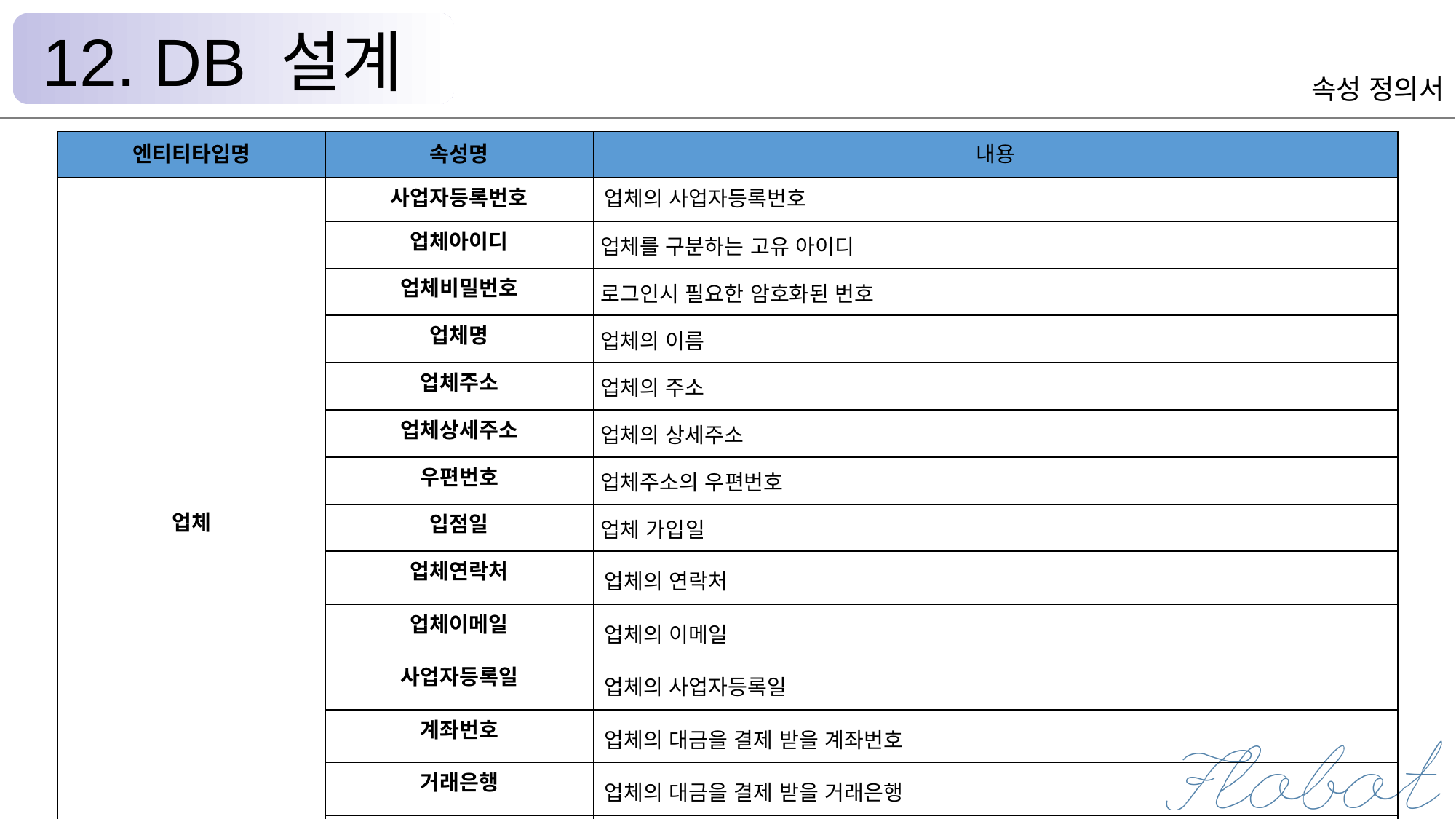

12. DB 설계

속성 정의서
| 엔티티타입명 | 속성명 | 내용 |
| --- | --- | --- |
| 업체 | 사업자등록번호 | 업체의 사업자등록번호 |
|  | 업체아이디 | 업체를 구분하는 고유 아이디 |
|  | 업체비밀번호 | 로그인시 필요한 암호화된 번호 |
|  | 업체명 | 업체의 이름 |
|  | 업체주소 | 업체의 주소 |
|  | 업체상세주소 | 업체의 상세주소 |
|  | 우편번호 | 업체주소의 우편번호 |
|  | 입점일 | 업체 가입일 |
|  | 업체연락처 | 업체의 연락처 |
|  | 업체이메일 | 업체의 이메일 |
|  | 사업자등록일 | 업체의 사업자등록일 |
|  | 계좌번호 | 업체의 대금을 결제 받을 계좌번호 |
|  | 거래은행 | 업체의 대금을 결제 받을 거래은행 |
|  | 업종 | 업체의 업종 |